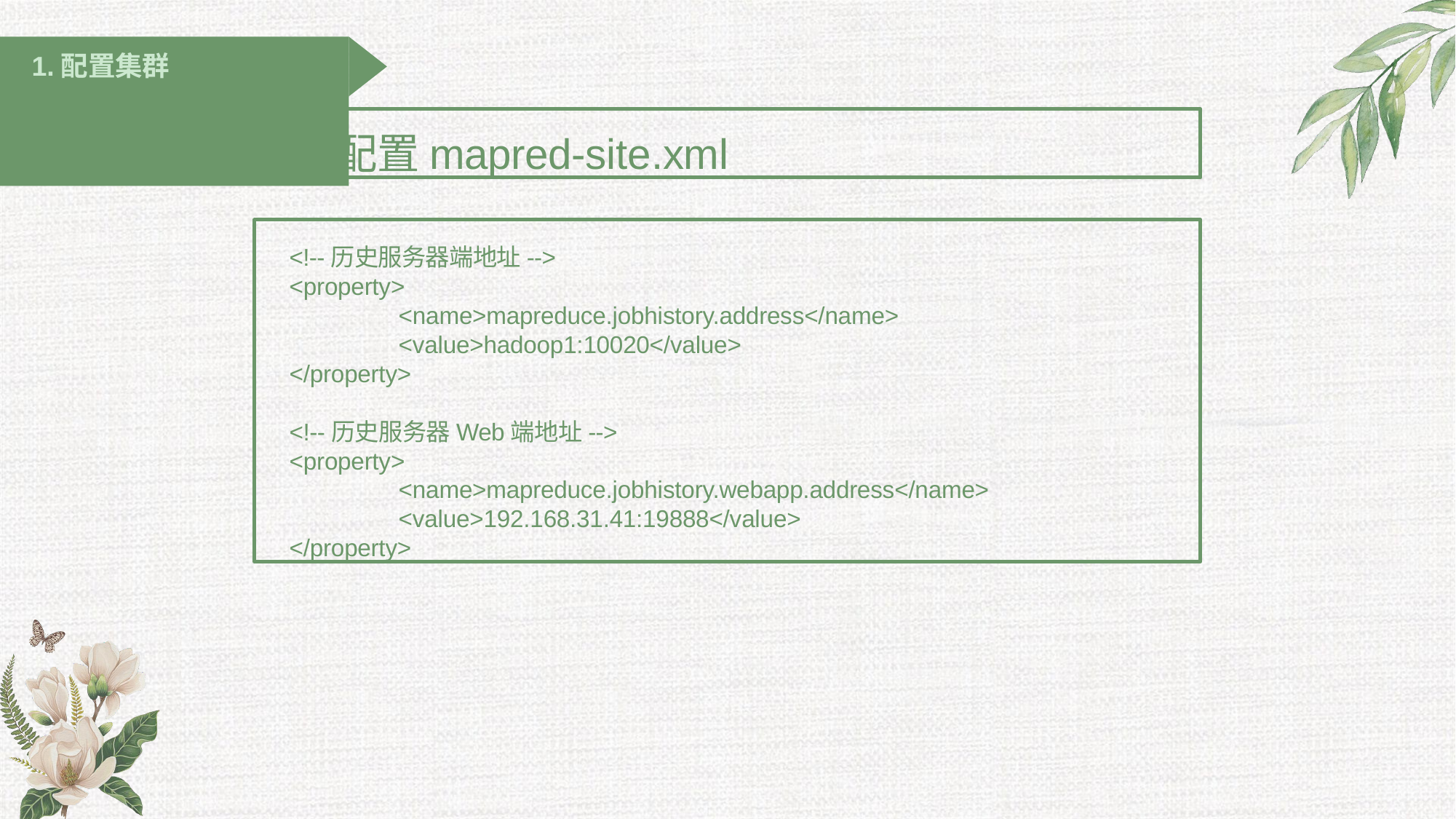

# 1.配置集群
1 配置mapred-site.xml
<!--历史服务器端地址-->
<property>
<name>mapreduce.jobhistory.address</name>
<value>hadoop1:10020</value>
</property>
<!--历史服务器Web端地址-->
<property>
<name>mapreduce.jobhistory.webapp.address</name>
<value>192.168.31.41:19888</value>
</property>